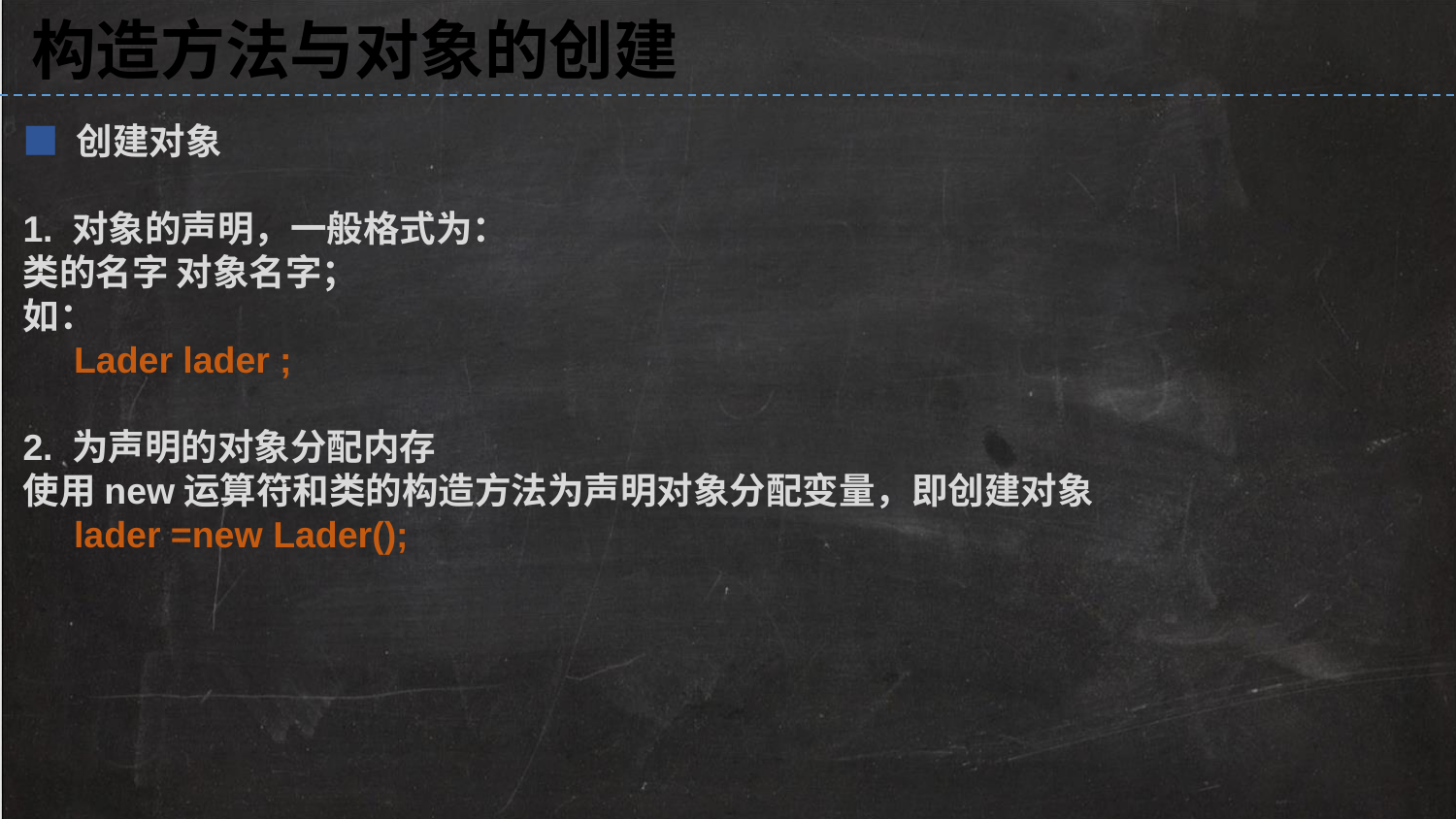

构造方法与对象的创建
■ 创建对象

1. 对象的声明，一般格式为：
类的名字 对象名字；
如：
     Lader lader ;

2. 为声明的对象分配内存
使用new运算符和类的构造方法为声明对象分配变量，即创建对象
     lader =new Lader();